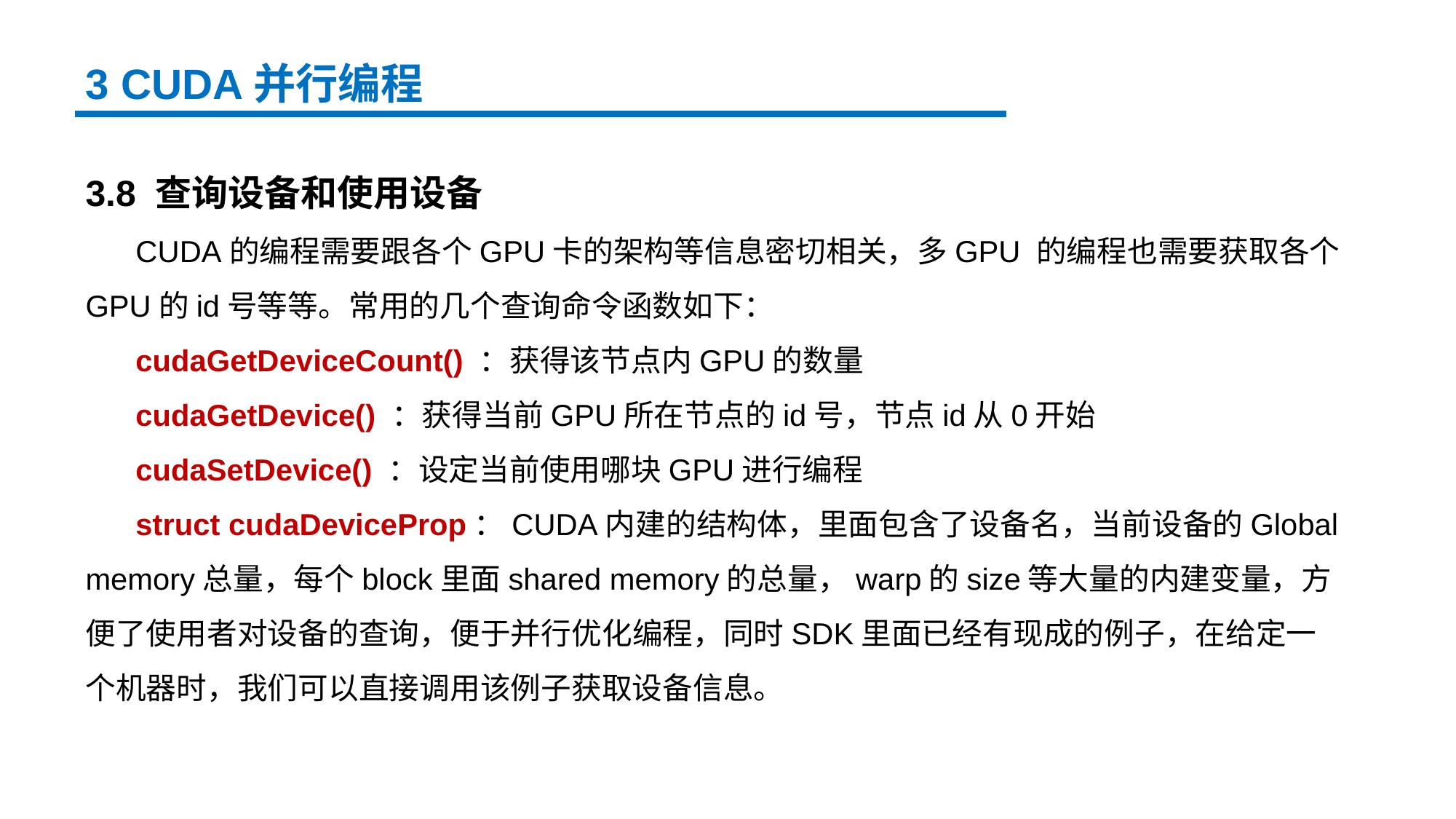

3 CUDA并行编程
3.8 查询设备和使用设备
      CUDA的编程需要跟各个GPU卡的架构等信息密切相关，多GPU 的编程也需要获取各个GPU的id号等等。常用的几个查询命令函数如下：
      cudaGetDeviceCount() ：获得该节点内GPU的数量
      cudaGetDevice() ：获得当前GPU所在节点的id号，节点id从0开始
      cudaSetDevice() ：设定当前使用哪块GPU进行编程
      struct cudaDeviceProp：CUDA内建的结构体，里面包含了设备名，当前设备的Global memory总量，每个block里面shared memory的总量，warp的size等大量的内建变量，方便了使用者对设备的查询，便于并行优化编程，同时SDK里面已经有现成的例子，在给定一个机器时，我们可以直接调用该例子获取设备信息。